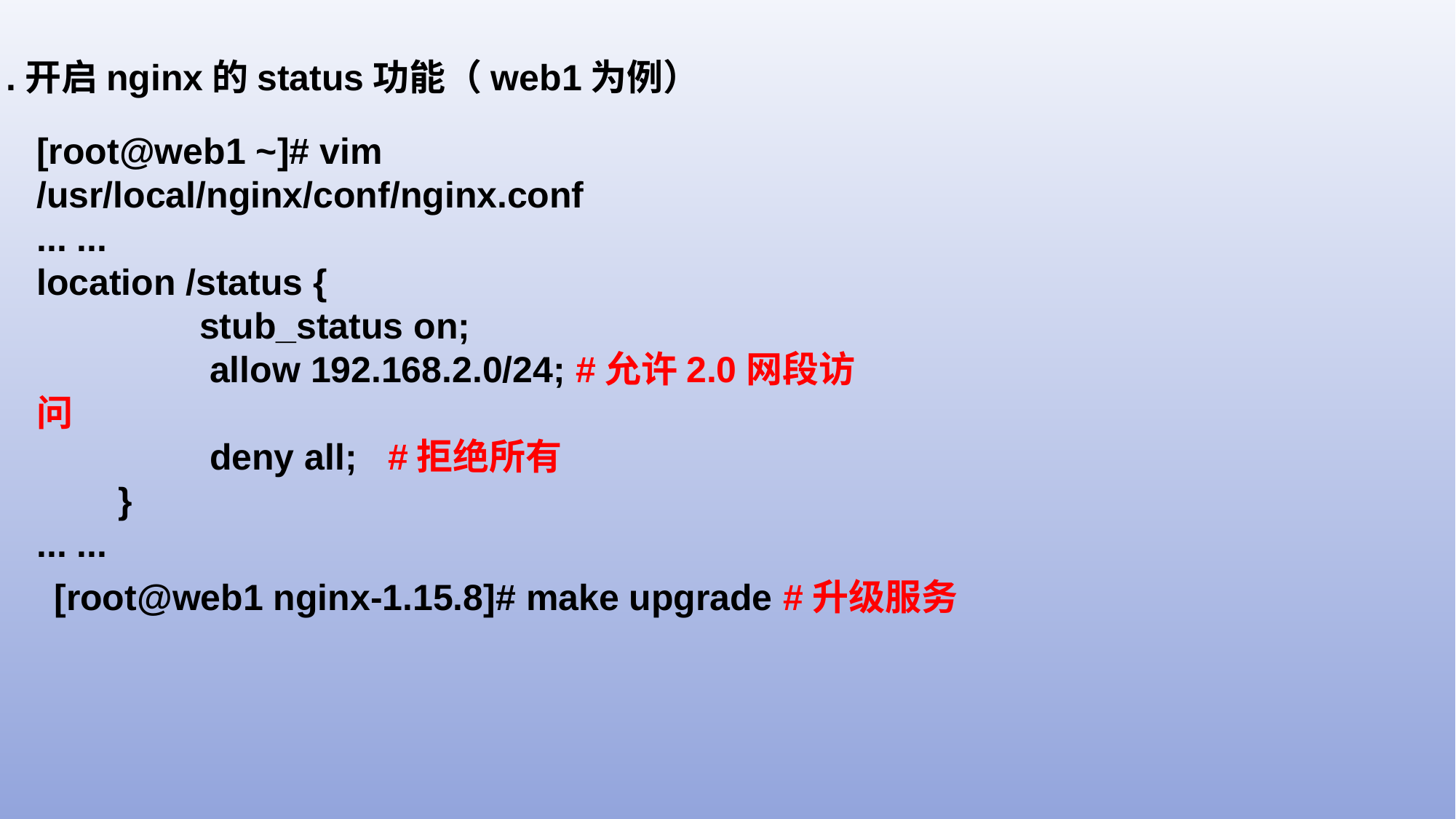

.开启nginx的status功能（web1为例）
[root@web1 ~]# vim /usr/local/nginx/conf/nginx.conf
... ...
location /status {
                stub_status on;
                 allow 192.168.2.0/24; #允许2.0网段访问
                 deny all;   #拒绝所有
        }
... ...
[root@web1 nginx-1.15.8]# make upgrade #升级服务